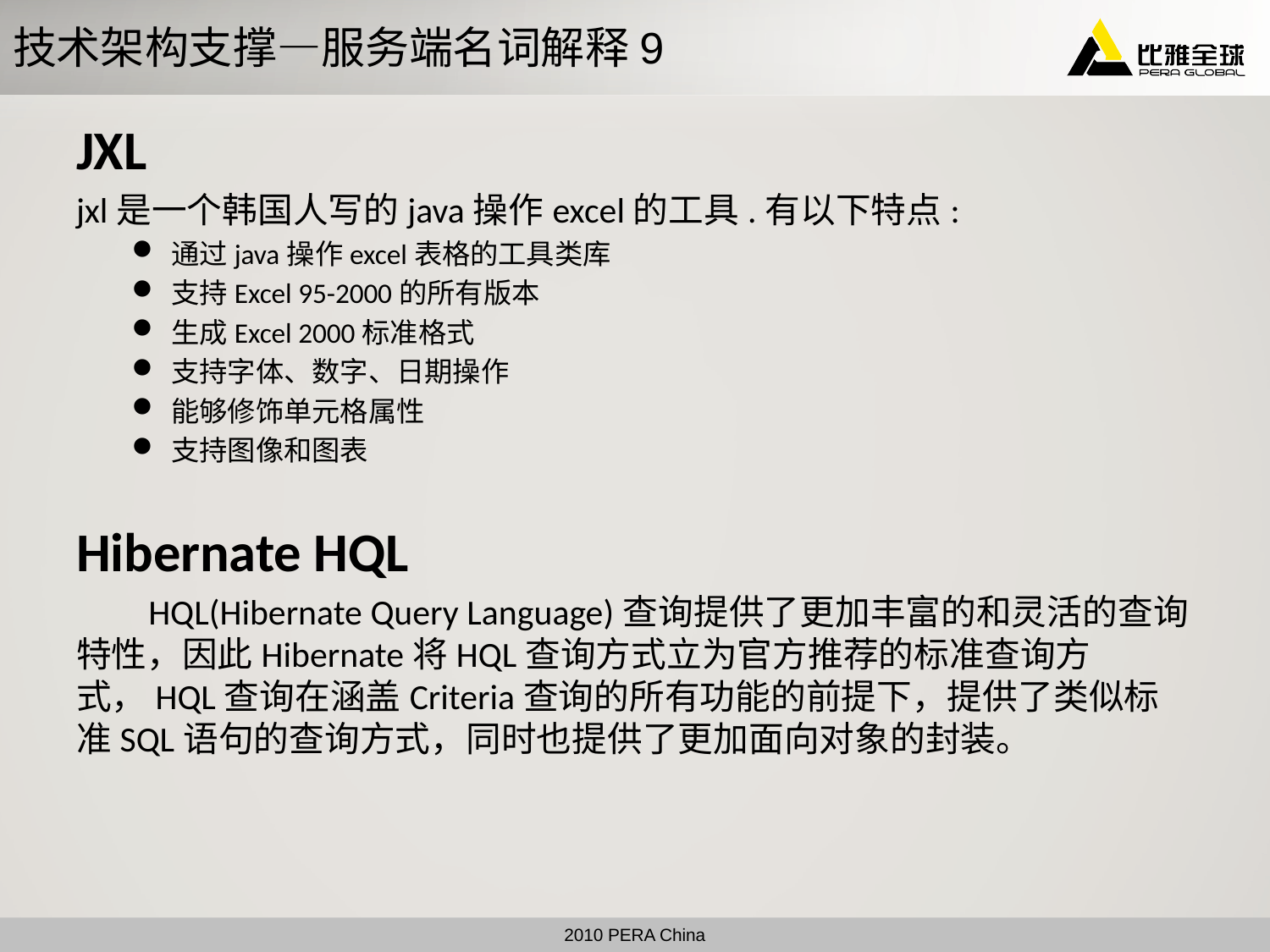

# 技术架构支撑—服务端名词解释9
JXL
jxl是一个韩国人写的java操作excel的工具.有以下特点:
通过java操作excel表格的工具类库
支持Excel 95-2000的所有版本
生成Excel 2000标准格式
支持字体、数字、日期操作
能够修饰单元格属性
支持图像和图表

Hibernate HQL
         HQL(Hibernate Query Language)查询提供了更加丰富的和灵活的查询特性，因此Hibernate将HQL查询方式立为官方推荐的标准查询方式，HQL查询在涵盖Criteria查询的所有功能的前提下，提供了类似标准SQL语句的查询方式，同时也提供了更加面向对象的封装。